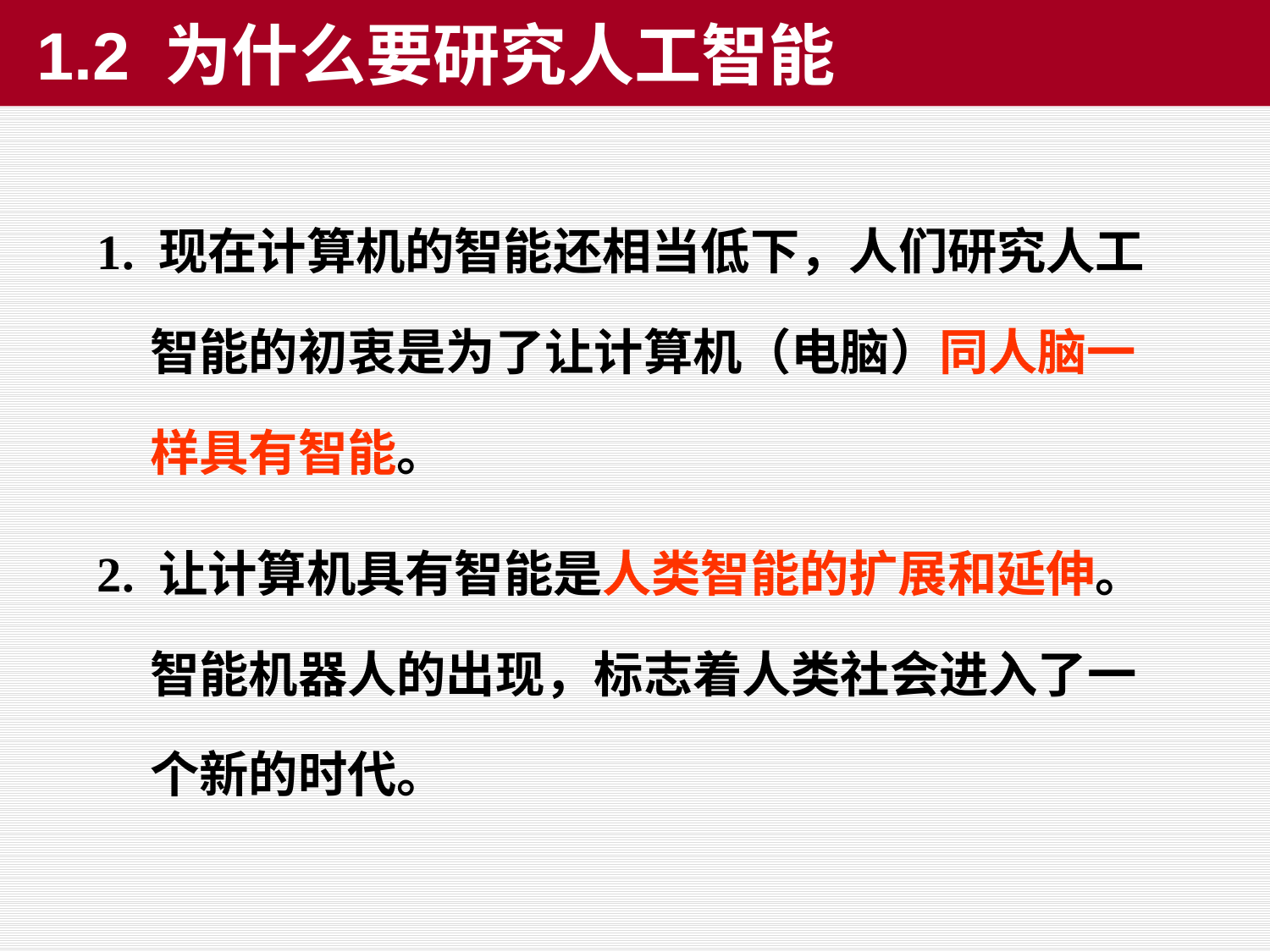

1.2 为什么要研究人工智能
1. 现在计算机的智能还相当低下，人们研究人工智能的初衷是为了让计算机（电脑）同人脑一样具有智能。
2. 让计算机具有智能是人类智能的扩展和延伸。智能机器人的出现，标志着人类社会进入了一个新的时代。